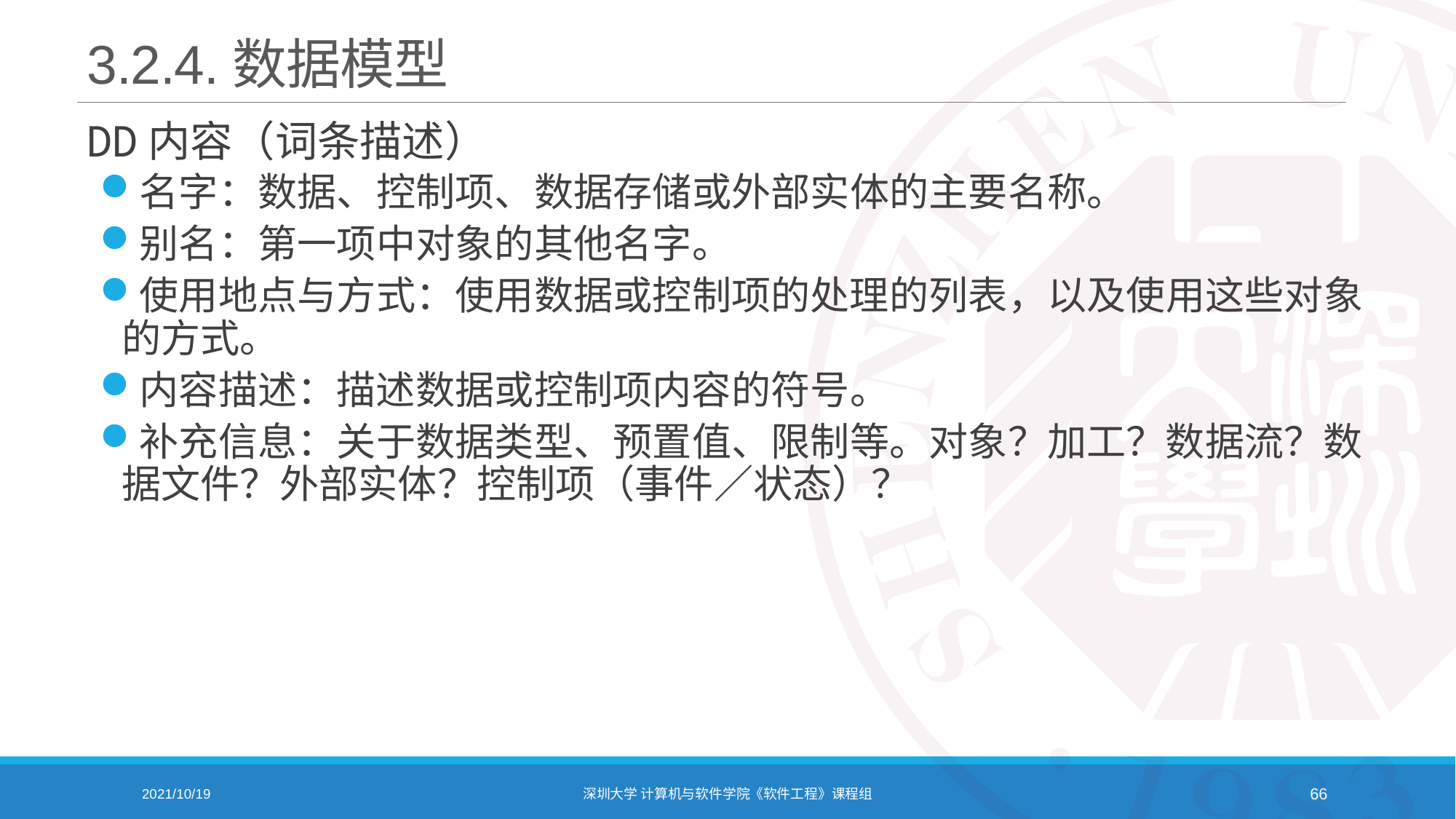

# 3.2.4.数据模型
DD内容（词条描述）
名字：数据、控制项、数据存储或外部实体的主要名称。
别名：第一项中对象的其他名字。
使用地点与方式：使用数据或控制项的处理的列表，以及使用这些对象的方式。
内容描述：描述数据或控制项内容的符号。
补充信息：关于数据类型、预置值、限制等。对象？加工？数据流？数据文件？外部实体？控制项（事件∕状态）？

2021/10/19
深圳大学 计算机与软件学院《软件工程》课程组
66